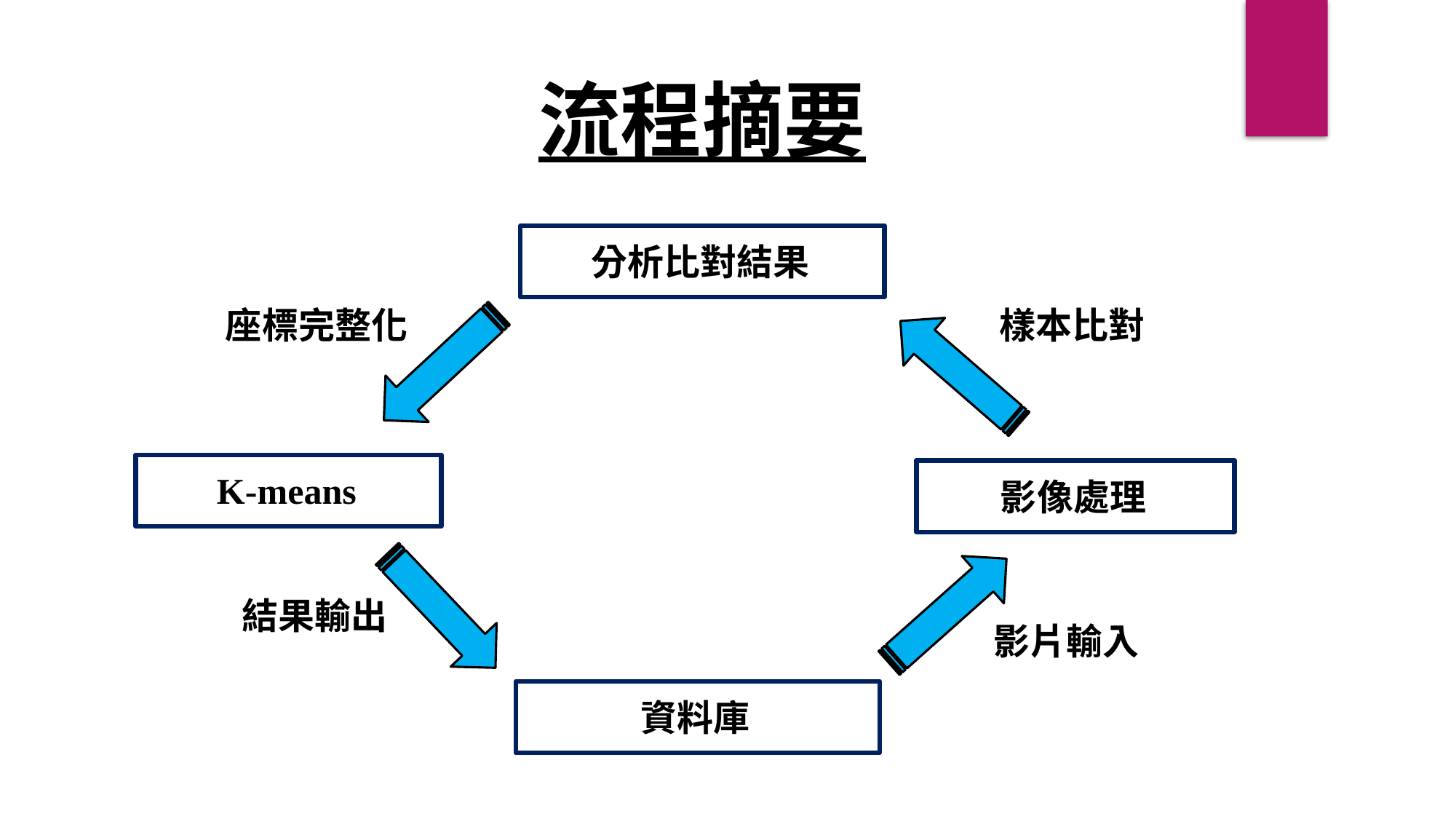

流程摘要

分析比對結果
座標完整化

樣本比對

K-means

影像處理

結果輸出

影片輸入

資料庫